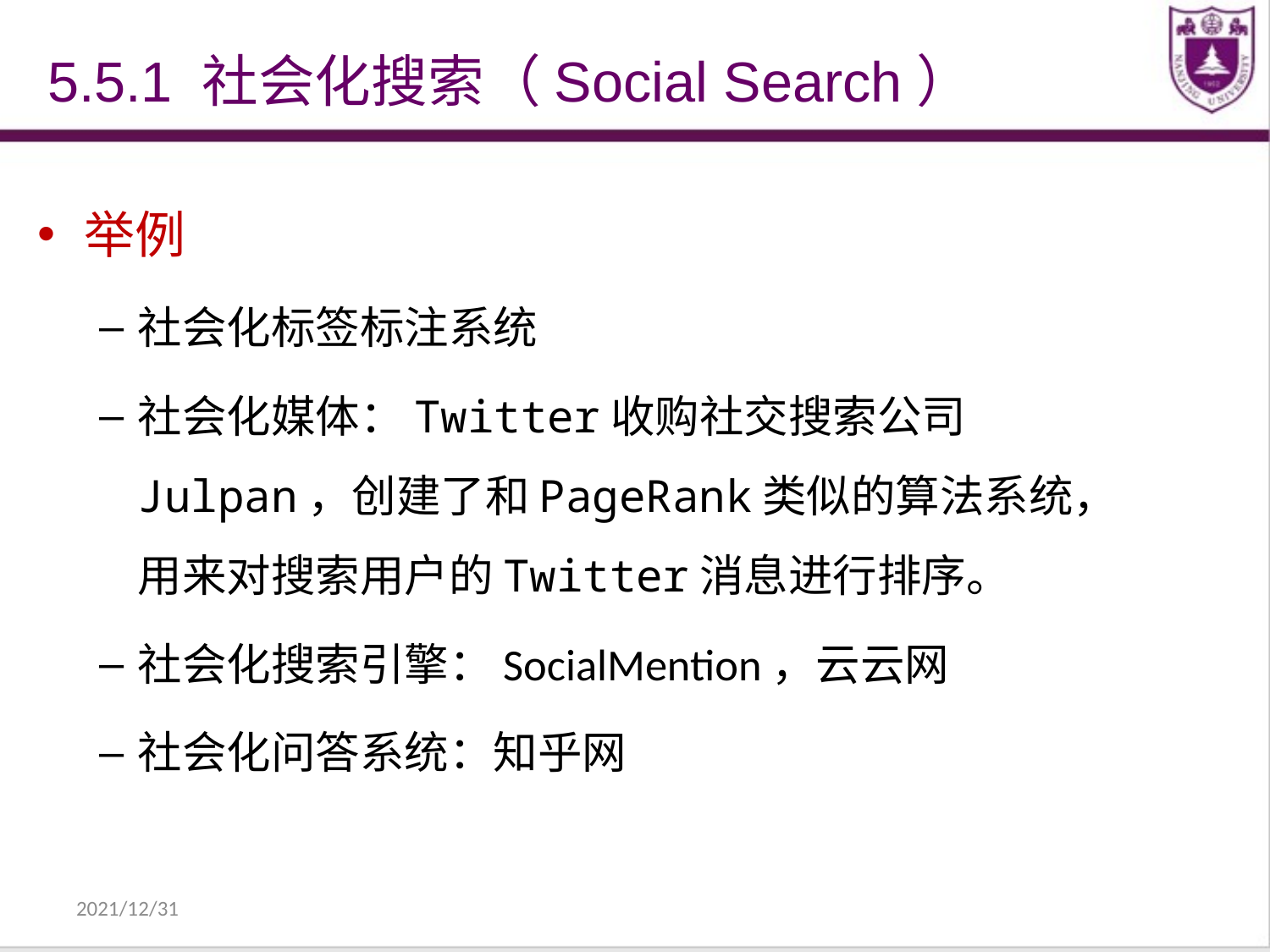

5.5.1 社会化搜索（Social Search）
举例
社会化标签标注系统
社会化媒体：Twitter收购社交搜索公司Julpan，创建了和PageRank类似的算法系统，用来对搜索用户的Twitter消息进行排序。
社会化搜索引擎：SocialMention，云云网
社会化问答系统：知乎网
2021/12/31